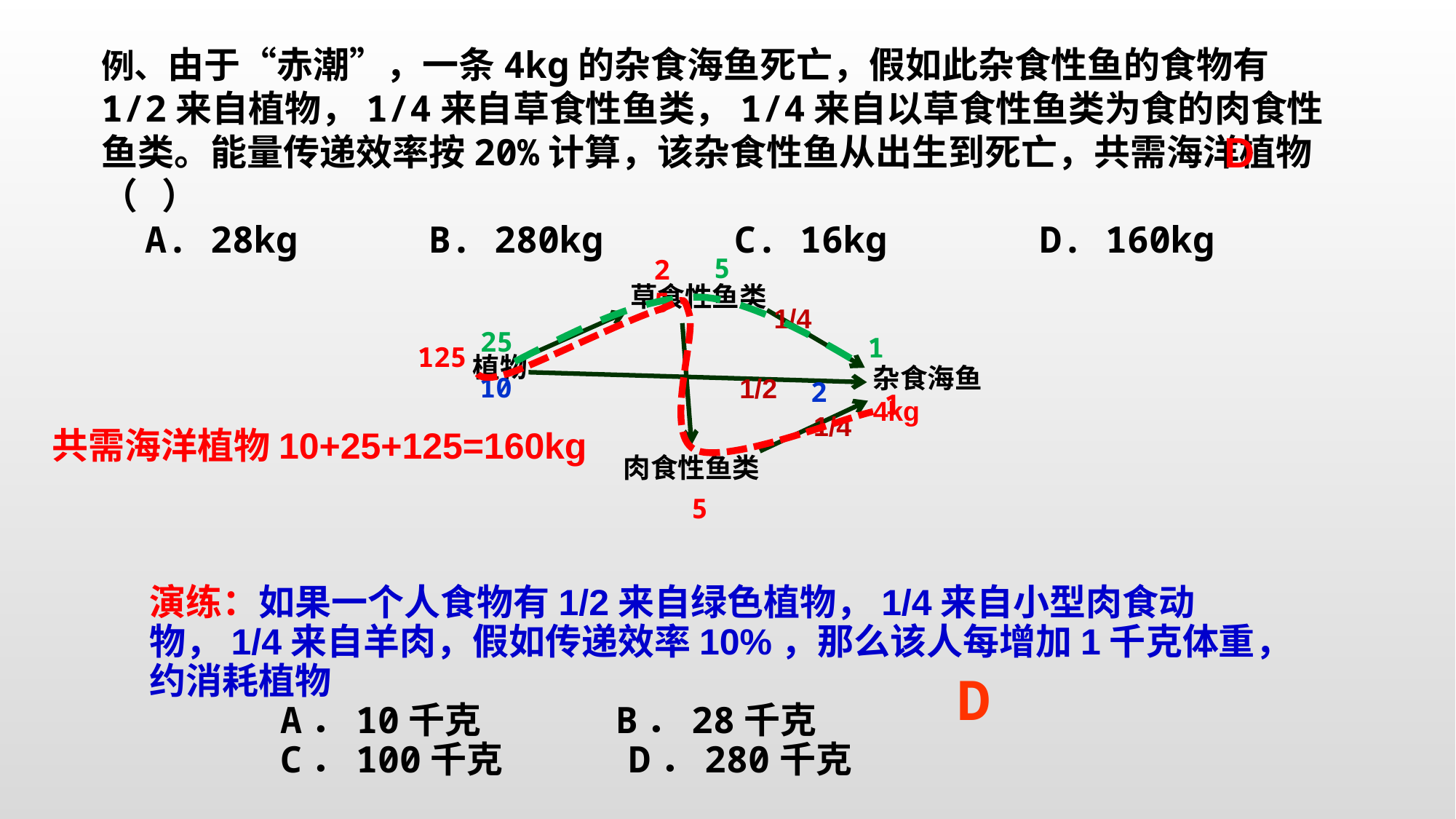

例、由于“赤潮”，一条4kg的杂食海鱼死亡，假如此杂食性鱼的食物有1/2来自植物，1/4来自草食性鱼类，1/4来自以草食性鱼类为食的肉食性鱼类。能量传递效率按20%计算，该杂食性鱼从出生到死亡，共需海洋植物（   ）
  A. 28kg      B. 280kg      C. 16kg       D. 160kg
D
5
25
草食性鱼类

1/4

25
1
125
植物
杂食海鱼4kg
10
1/2
2
1
1/4
共需海洋植物10+25+125=160kg
肉食性鱼类
5
演练：如果一个人食物有1/2来自绿色植物，1/4来自小型肉食动物，1/4来自羊肉，假如传递效率10%，那么该人每增加1千克体重，约消耗植物
      A．10千克　　　  B．28千克
      C．100千克　　　 D．280千克
D